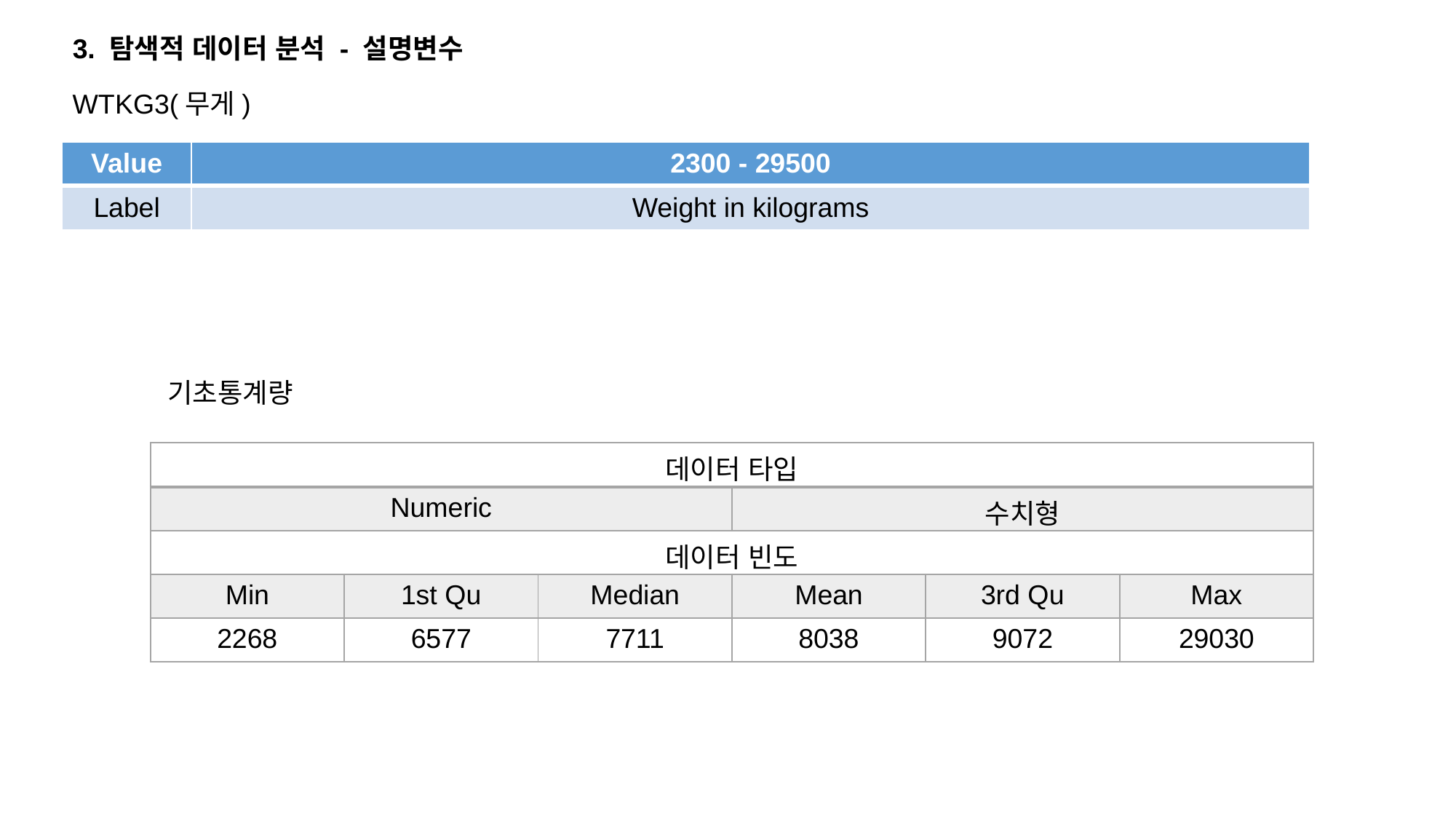

3. 탐색적 데이터 분석 - 설명변수
WTKG3(무게)
| Value | 2300 - 29500 |
| --- | --- |
| Label | Weight in kilograms |
기초통계량
| 데이터 타입 |  |  |  |  |  |
| --- | --- | --- | --- | --- | --- |
| Numeric |  |  | 수치형 |  |  |
| 데이터 빈도 |  |  |  |  |  |
| Min | 1st Qu | Median | Mean | 3rd Qu | Max |
| 2268 | 6577 | 7711 | 8038 | 9072 | 29030 |